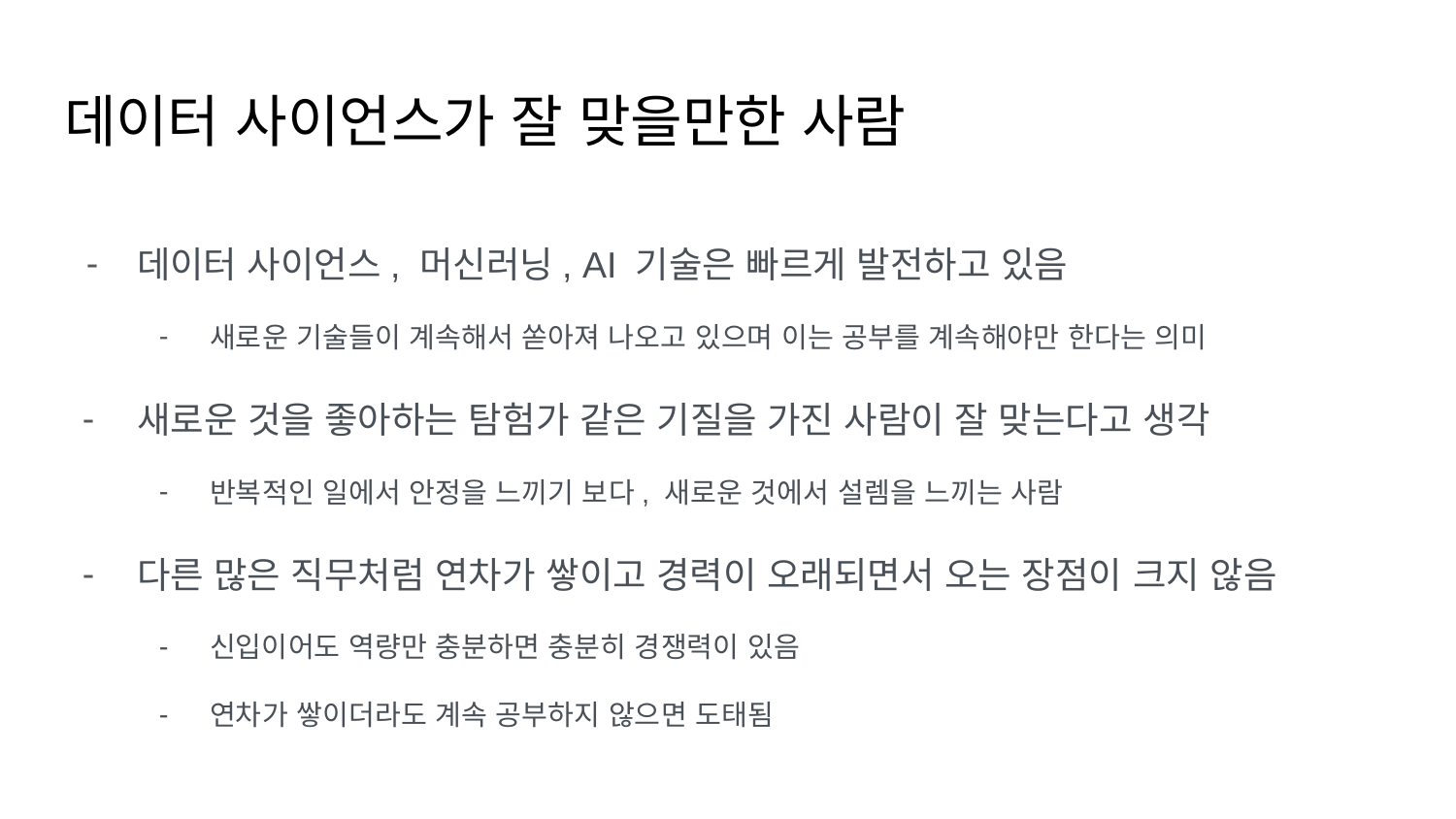

# 데이터 사이언스가 잘 맞을만한 사람
데이터 사이언스, 머신러닝, AI 기술은 빠르게 발전하고 있음
새로운 기술들이 계속해서 쏟아져 나오고 있으며 이는 공부를 계속해야만 한다는 의미
새로운 것을 좋아하는 탐험가 같은 기질을 가진 사람이 잘 맞는다고 생각
반복적인 일에서 안정을 느끼기 보다, 새로운 것에서 설렘을 느끼는 사람
다른 많은 직무처럼 연차가 쌓이고 경력이 오래되면서 오는 장점이 크지 않음
신입이어도 역량만 충분하면 충분히 경쟁력이 있음
연차가 쌓이더라도 계속 공부하지 않으면 도태됨